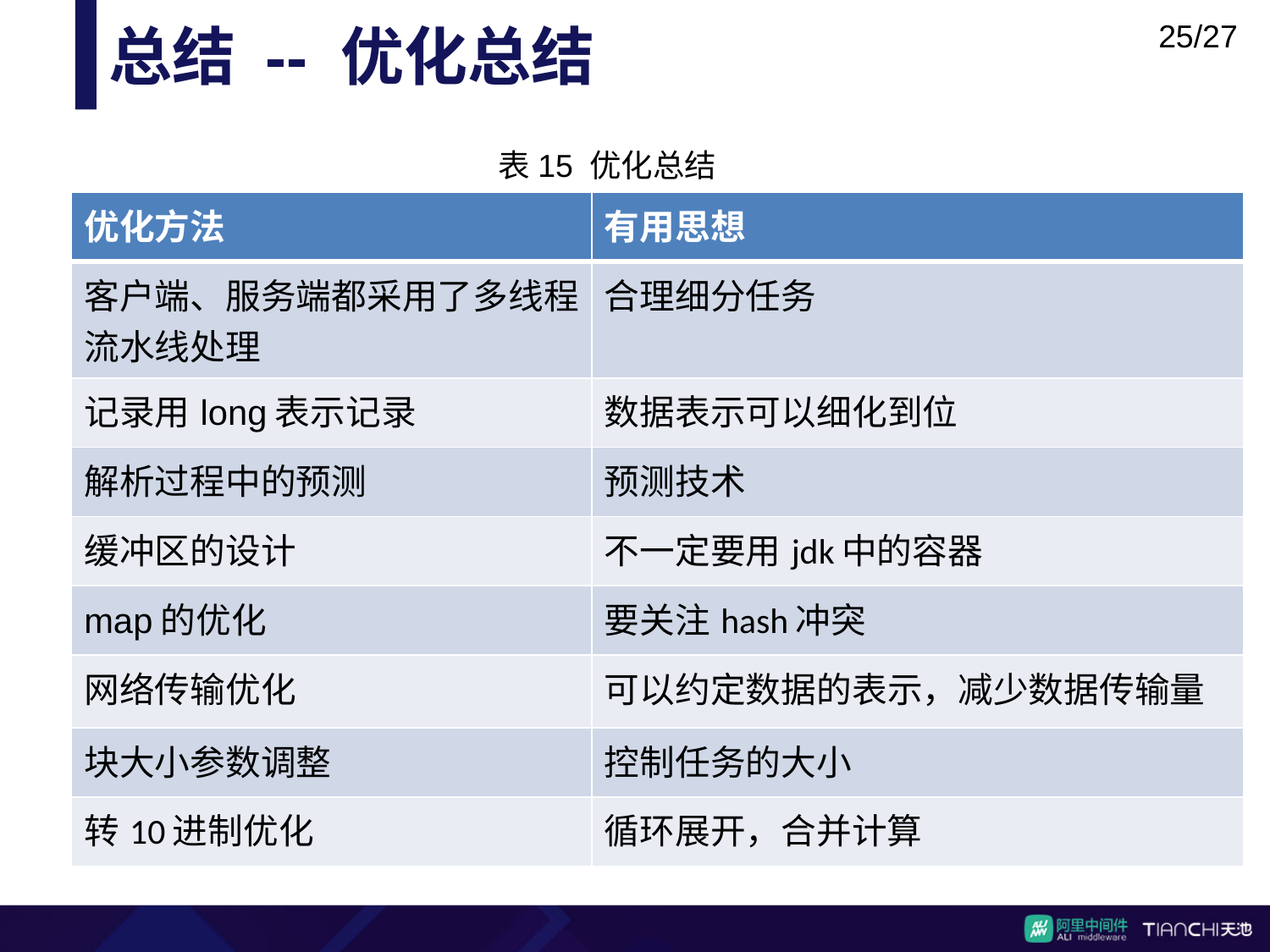

25/27
总结 -- 优化总结
表15 优化总结
| 优化方法 | 有用思想 |
| --- | --- |
| 客户端、服务端都采用了多线程流水线处理 | 合理细分任务 |
| 记录用long表示记录 | 数据表示可以细化到位 |
| 解析过程中的预测 | 预测技术 |
| 缓冲区的设计 | 不一定要用jdk中的容器 |
| map的优化 | 要关注hash冲突 |
| 网络传输优化 | 可以约定数据的表示，减少数据传输量 |
| 块大小参数调整 | 控制任务的大小 |
| 转10进制优化 | 循环展开，合并计算 |